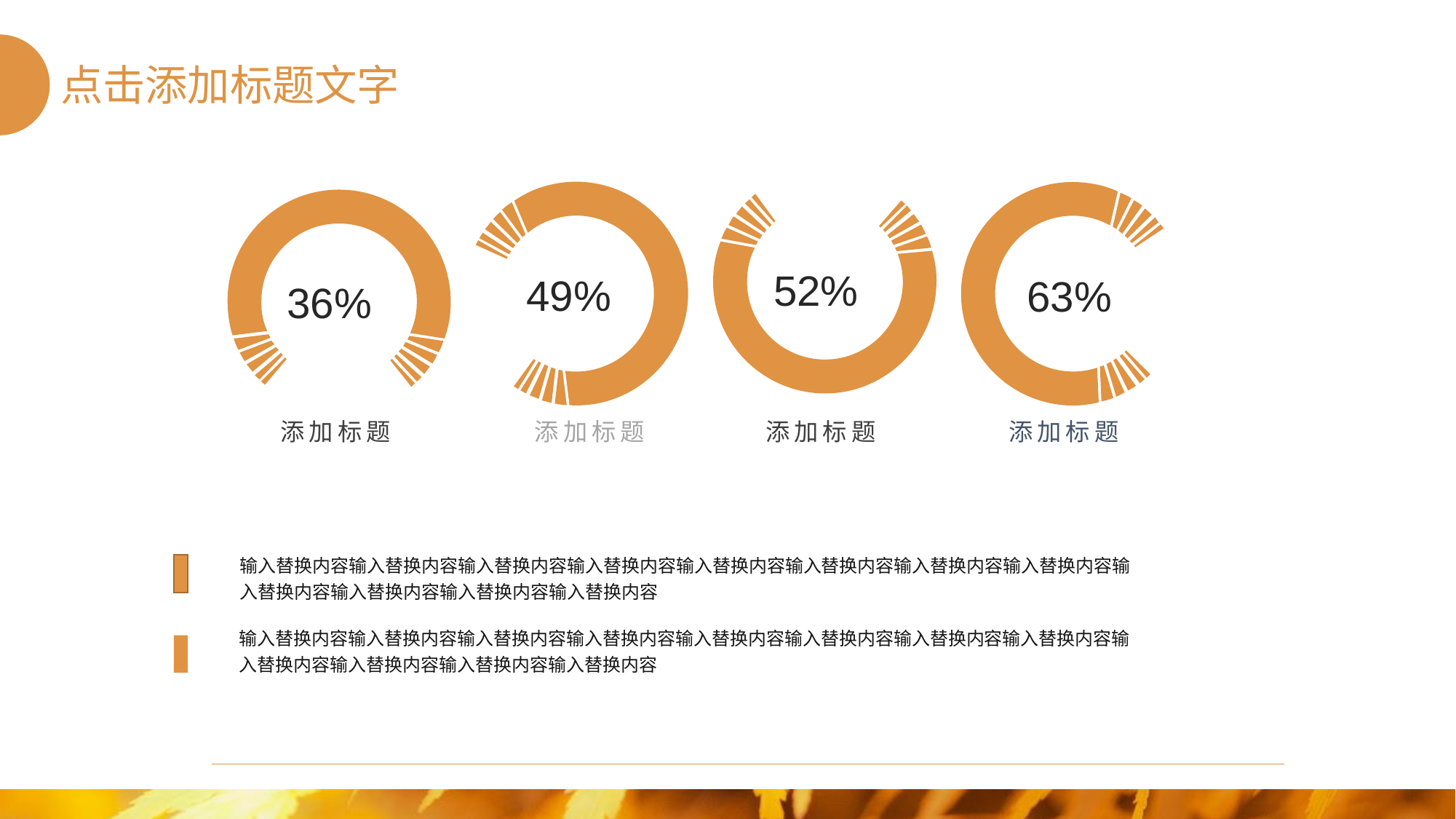

点击添加标题文字

52%
49%
63%
36%
添加标题
添加标题
添加标题
添加标题
输入替换内容输入替换内容输入替换内容输入替换内容输入替换内容输入替换内容输入替换内容输入替换内容输入替换内容输入替换内容输入替换内容输入替换内容

输入替换内容输入替换内容输入替换内容输入替换内容输入替换内容输入替换内容输入替换内容输入替换内容输入替换内容输入替换内容输入替换内容输入替换内容